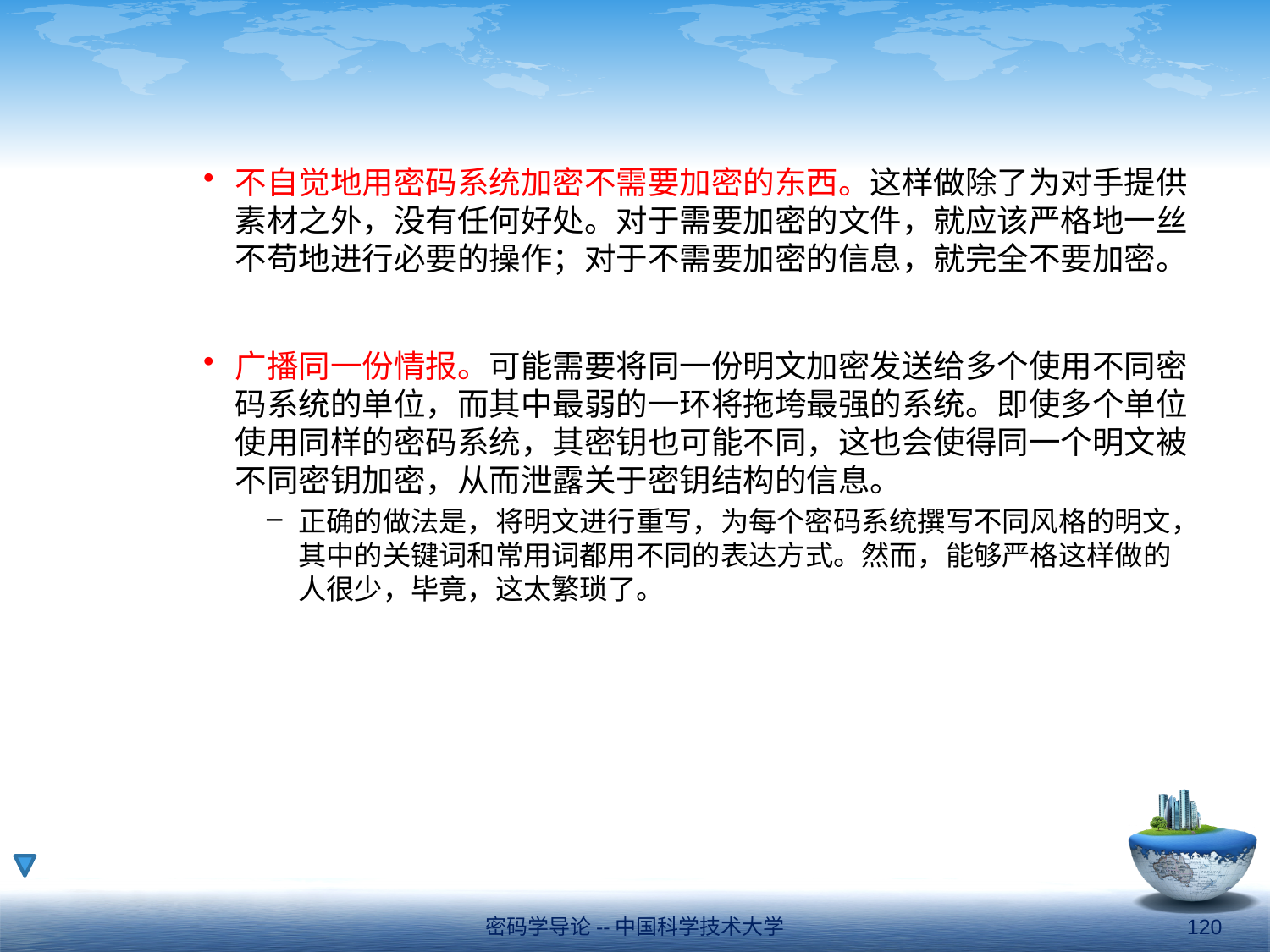

#
不自觉地用密码系统加密不需要加密的东西。这样做除了为对手提供素材之外，没有任何好处。对于需要加密的文件，就应该严格地一丝不苟地进行必要的操作；对于不需要加密的信息，就完全不要加密。

广播同一份情报。可能需要将同一份明文加密发送给多个使用不同密码系统的单位，而其中最弱的一环将拖垮最强的系统。即使多个单位使用同样的密码系统，其密钥也可能不同，这也会使得同一个明文被不同密钥加密，从而泄露关于密钥结构的信息。
正确的做法是，将明文进行重写，为每个密码系统撰写不同风格的明文，其中的关键词和常用词都用不同的表达方式。然而，能够严格这样做的人很少，毕竟，这太繁琐了。

密码学导论--中国科学技术大学
120